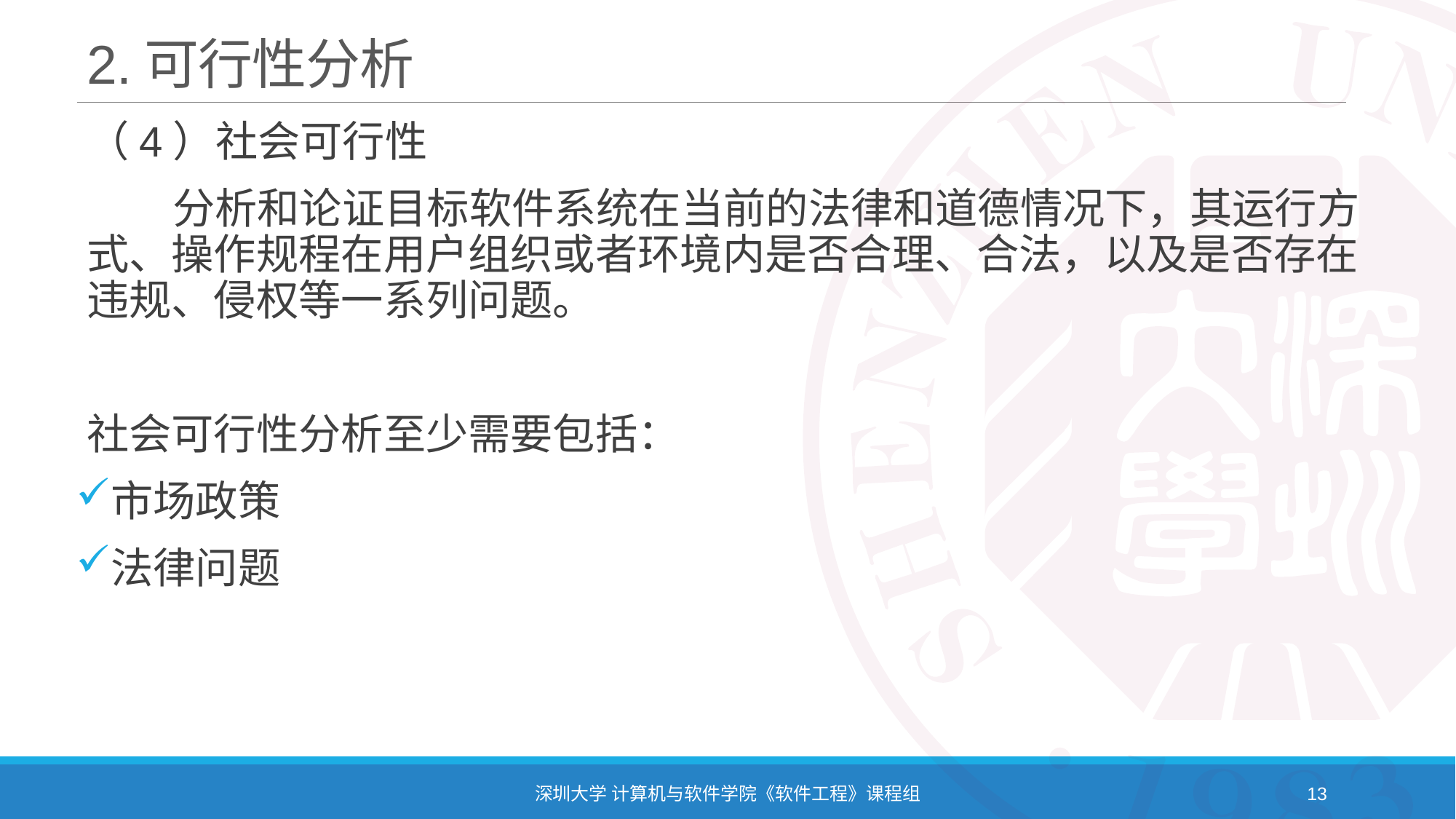

# 2.可行性分析
（4）社会可行性
        分析和论证目标软件系统在当前的法律和道德情况下，其运行方式、操作规程在用户组织或者环境内是否合理、合法，以及是否存在违规、侵权等一系列问题。

社会可行性分析至少需要包括：
市场政策
法律问题
深圳大学 计算机与软件学院《软件工程》课程组
13